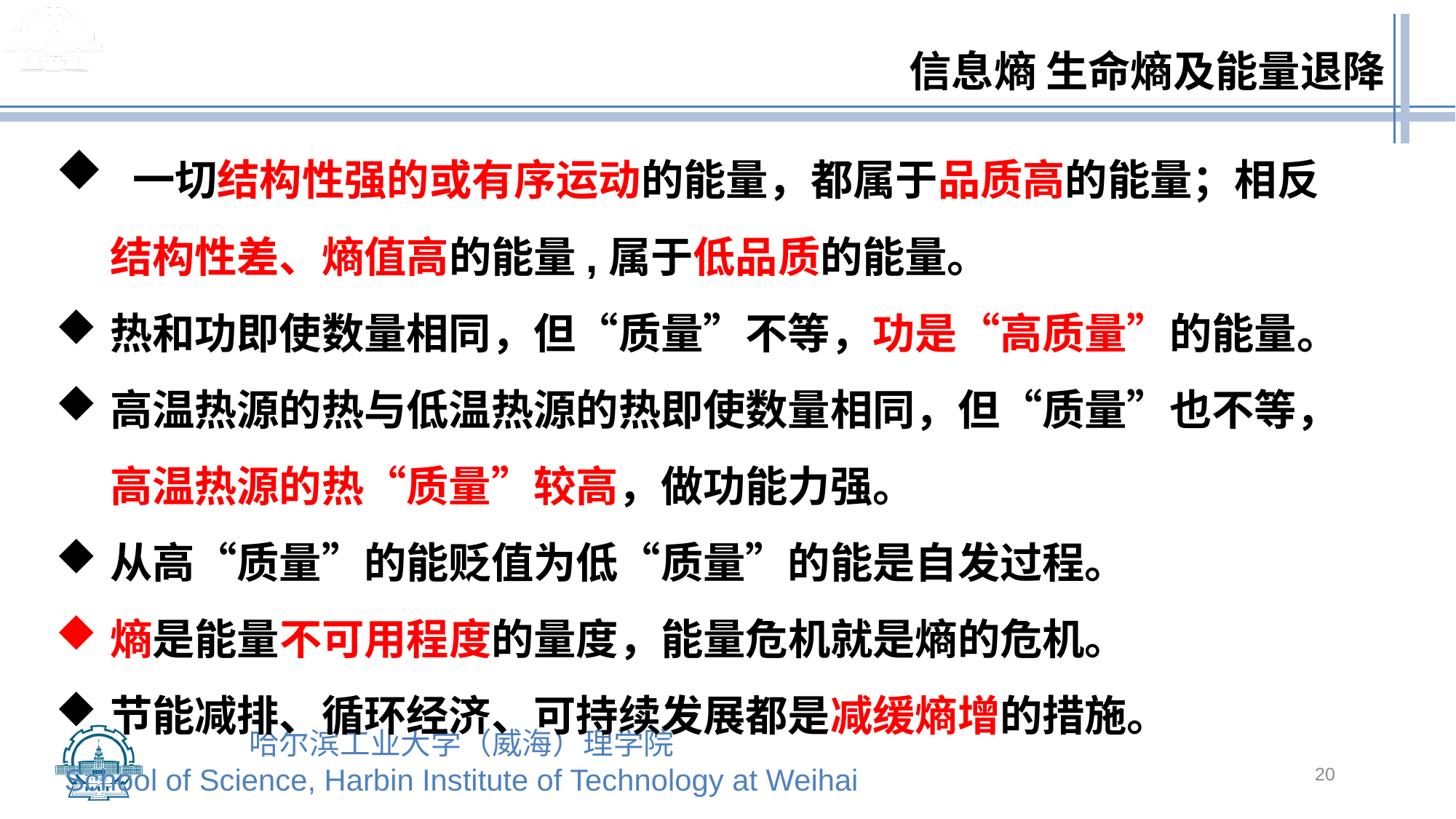

一切结构性强的或有序运动的能量，都属于品质高的能量；相反结构性差、熵值高的能量,属于低品质的能量。
热和功即使数量相同，但“质量”不等，功是“高质量”的能量。
高温热源的热与低温热源的热即使数量相同，但“质量”也不等，高温热源的热“质量”较高，做功能力强。
从高“质量”的能贬值为低“质量”的能是自发过程。
熵是能量不可用程度的量度，能量危机就是熵的危机。
节能减排、循环经济、可持续发展都是减缓熵增的措施。

20